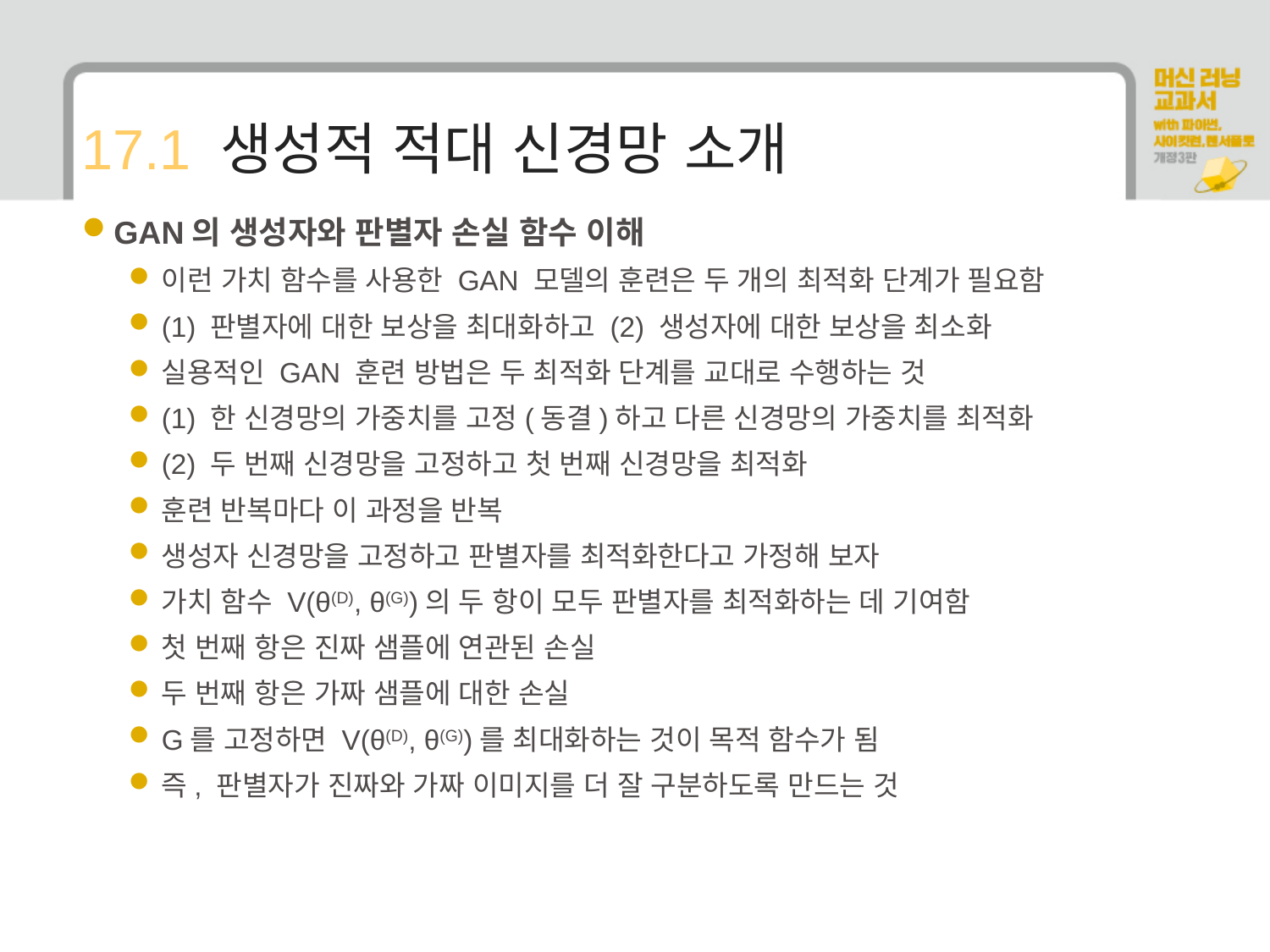

# 17.1 생성적 적대 신경망 소개
GAN의 생성자와 판별자 손실 함수 이해
이런 가치 함수를 사용한 GAN 모델의 훈련은 두 개의 최적화 단계가 필요함
(1) 판별자에 대한 보상을 최대화하고 (2) 생성자에 대한 보상을 최소화
실용적인 GAN 훈련 방법은 두 최적화 단계를 교대로 수행하는 것
(1) 한 신경망의 가중치를 고정(동결)하고 다른 신경망의 가중치를 최적화
(2) 두 번째 신경망을 고정하고 첫 번째 신경망을 최적화
훈련 반복마다 이 과정을 반복
생성자 신경망을 고정하고 판별자를 최적화한다고 가정해 보자
가치 함수 V(θ(D), θ(G))의 두 항이 모두 판별자를 최적화하는 데 기여함
첫 번째 항은 진짜 샘플에 연관된 손실
두 번째 항은 가짜 샘플에 대한 손실
G를 고정하면 V(θ(D), θ(G))를 최대화하는 것이 목적 함수가 됨
즉, 판별자가 진짜와 가짜 이미지를 더 잘 구분하도록 만드는 것